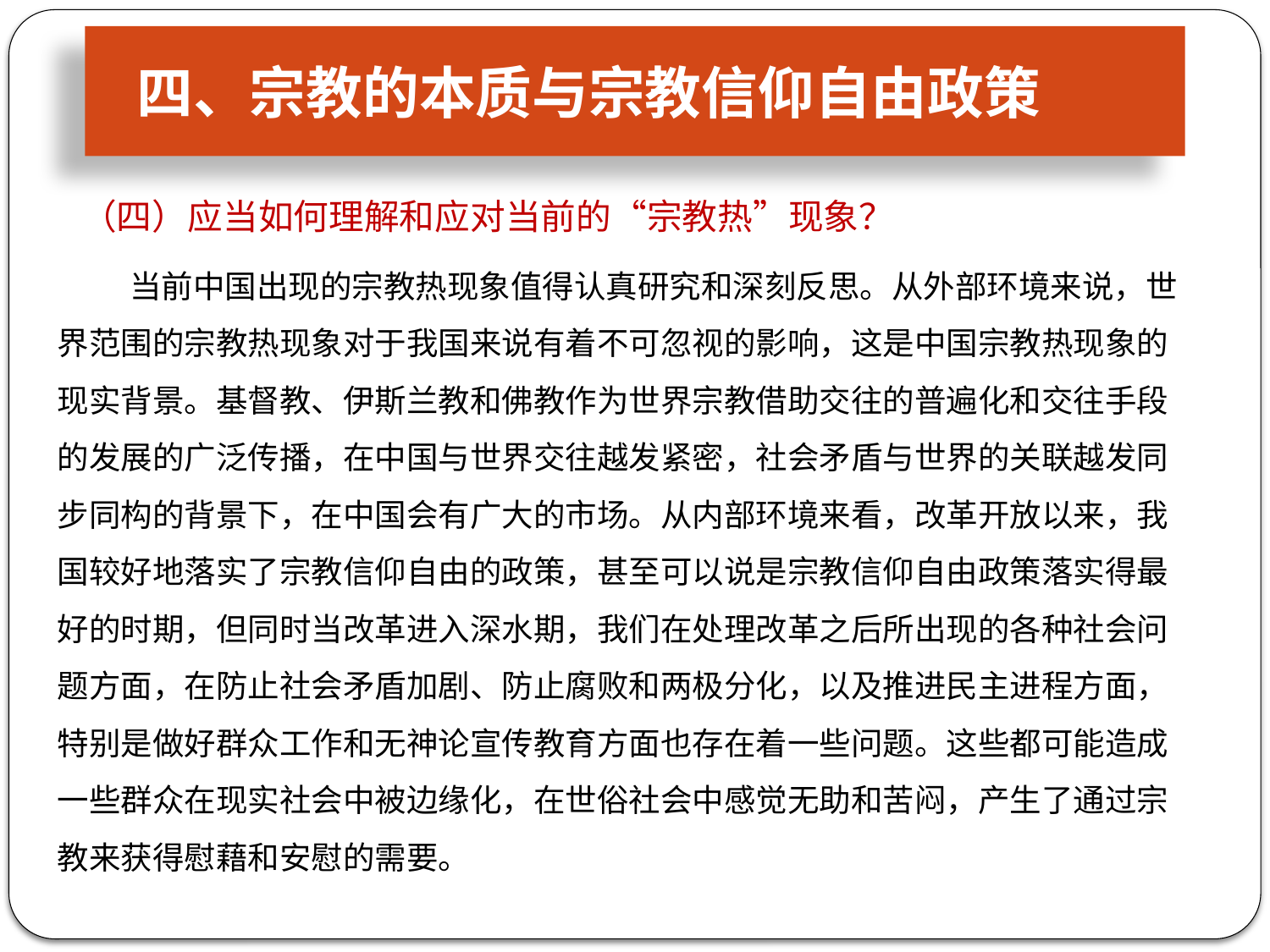

四、宗教的本质与宗教信仰自由政策
  （四）应当如何理解和应对当前的“宗教热”现象？
         当前中国出现的宗教热现象值得认真研究和深刻反思。从外部环境来说，世界范围的宗教热现象对于我国来说有着不可忽视的影响，这是中国宗教热现象的现实背景。基督教、伊斯兰教和佛教作为世界宗教借助交往的普遍化和交往手段的发展的广泛传播，在中国与世界交往越发紧密，社会矛盾与世界的关联越发同步同构的背景下，在中国会有广大的市场。从内部环境来看，改革开放以来，我国较好地落实了宗教信仰自由的政策，甚至可以说是宗教信仰自由政策落实得最好的时期，但同时当改革进入深水期，我们在处理改革之后所出现的各种社会问题方面，在防止社会矛盾加剧、防止腐败和两极分化，以及推进民主进程方面，特别是做好群众工作和无神论宣传教育方面也存在着一些问题。这些都可能造成一些群众在现实社会中被边缘化，在世俗社会中感觉无助和苦闷，产生了通过宗教来获得慰藉和安慰的需要。